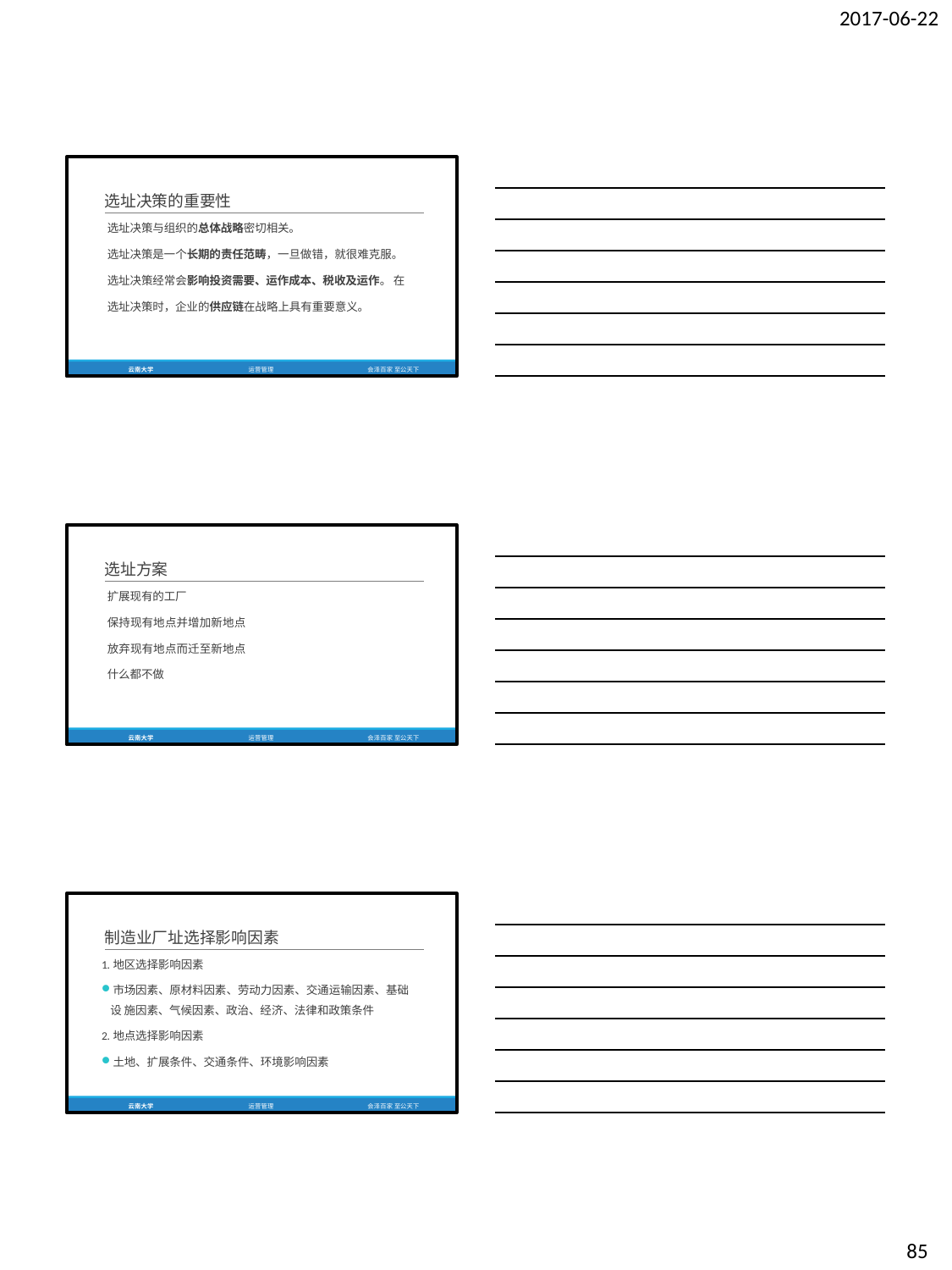

2017-06-22

选址决策的重要性
选址决策与组织的总体战略密切相关。
选址决策是一个长期的责任范畴，一旦做错，就很难克服。 选址决策经常会影响投资需要、运作成本、税收及运作。 在选址决策时，企业的供应链在战略上具有重要意义。

云南大学
运营管理
会泽百家 至公天下

选址方案
扩展现有的工厂
保持现有地点并增加新地点 放弃现有地点而迁至新地点 什么都不做

云南大学
运营管理
会泽百家 至公天下

制造业厂址选择影响因素
1.地区选择影响因素
市场因素、原材料因素、劳动力因素、交通运输因素、基础设 施因素、气候因素、政治、经济、法律和政策条件

2.地点选择影响因素

土地、扩展条件、交通条件、环境影响因素

云南大学
运营管理
会泽百家 至公天下

85